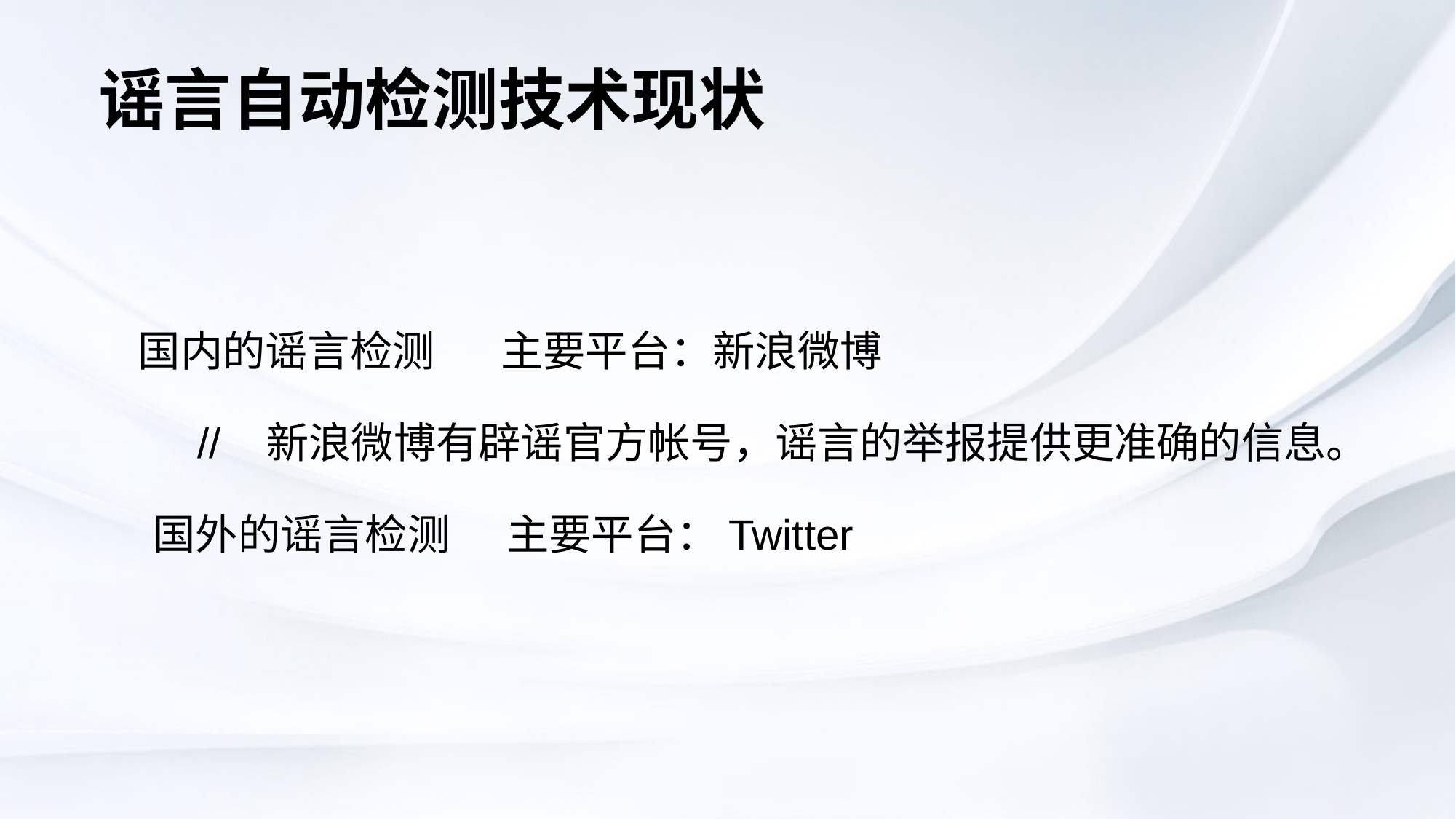

# 谣言自动检测技术现状
国内的谣言检测       主要平台：新浪微博
     //   新浪微博有辟谣官方帐号，谣言的举报提供更准确的信息。
　国外的谣言检测      主要平台：Twitter